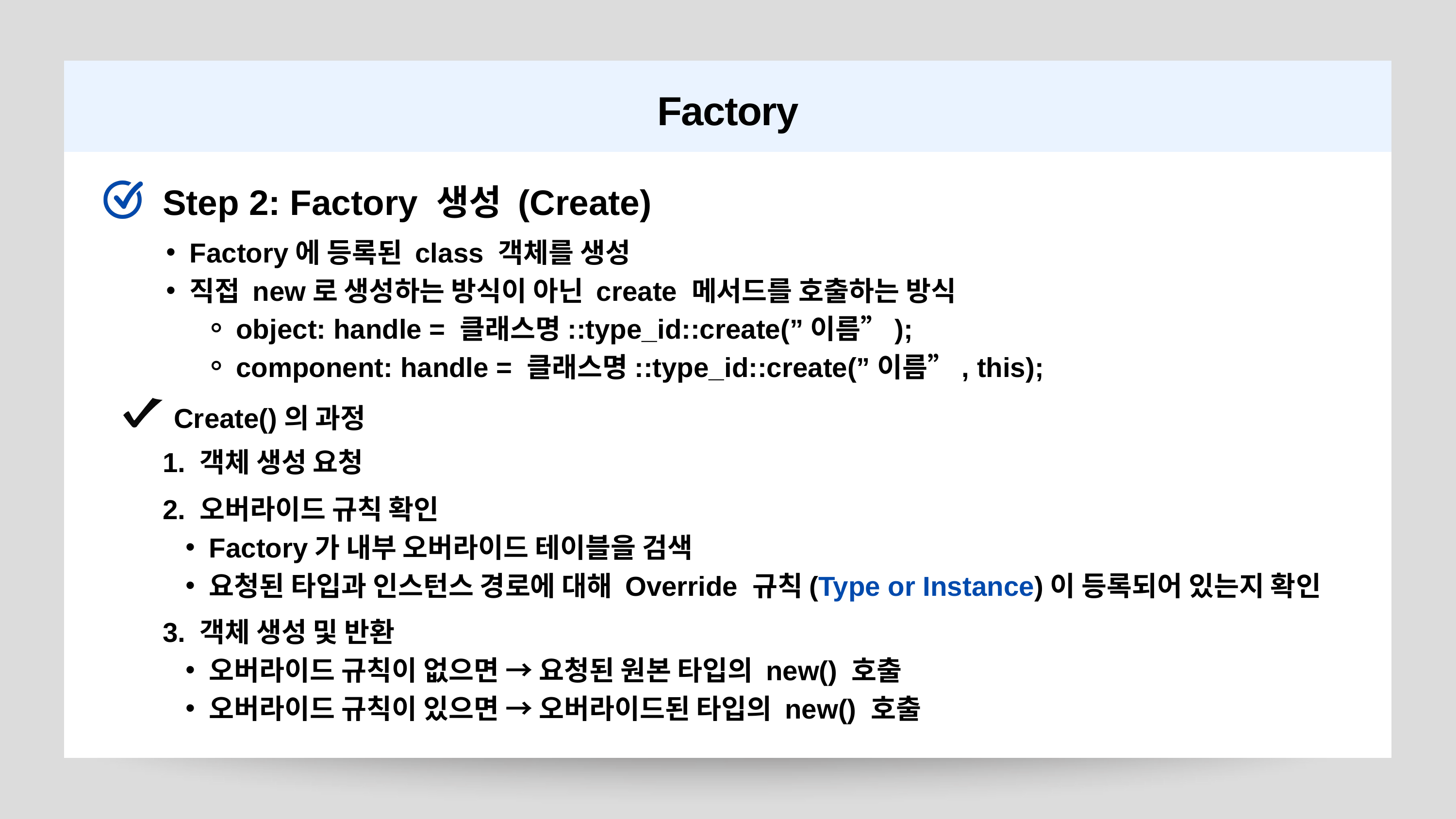

Factory
Step 2: Factory 생성 (Create)

Factory에 등록된 class 객체를 생성
직접 new로 생성하는 방식이 아닌 create 메서드를 호출하는 방식
object: handle = 클래스명::type_id::create(”이름”);
component: handle = 클래스명::type_id::create(”이름”, this);
Create()의 과정

1. 객체 생성 요청
2. 오버라이드 규칙 확인
Factory가 내부 오버라이드 테이블을 검색
요청된 타입과 인스턴스 경로에 대해 Override 규칙(Type or Instance)이 등록되어 있는지 확인

3. 객체 생성 및 반환
오버라이드 규칙이 없으면 → 요청된 원본 타입의 new() 호출
오버라이드 규칙이 있으면 → 오버라이드된 타입의 new() 호출